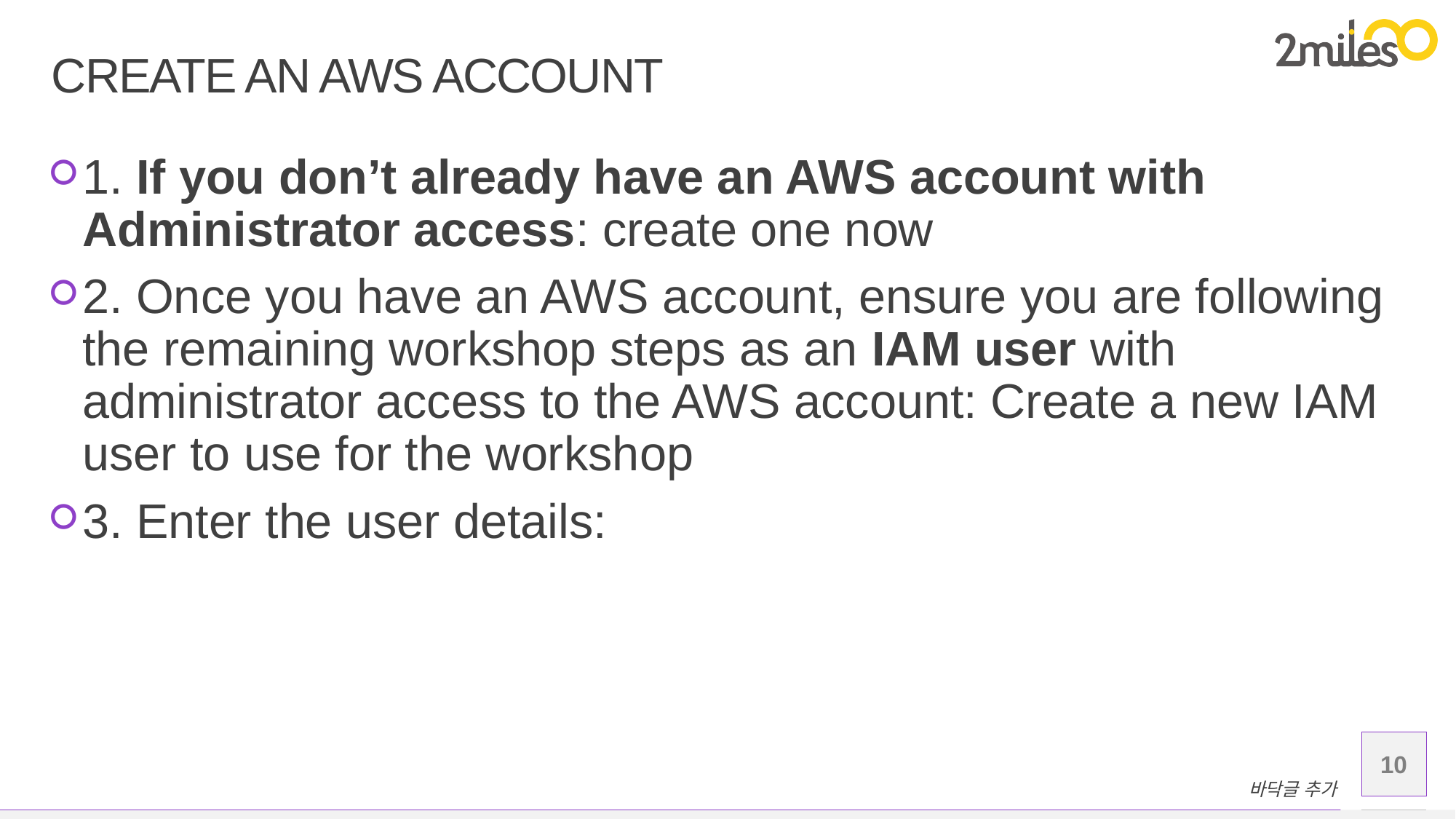

# Create an AWS account
1. If you don’t already have an AWS account with Administrator access: create one now
2. Once you have an AWS account, ensure you are following the remaining workshop steps as an IAM user with administrator access to the AWS account: Create a new IAM user to use for the workshop
3. Enter the user details:

10
바닥글 추가